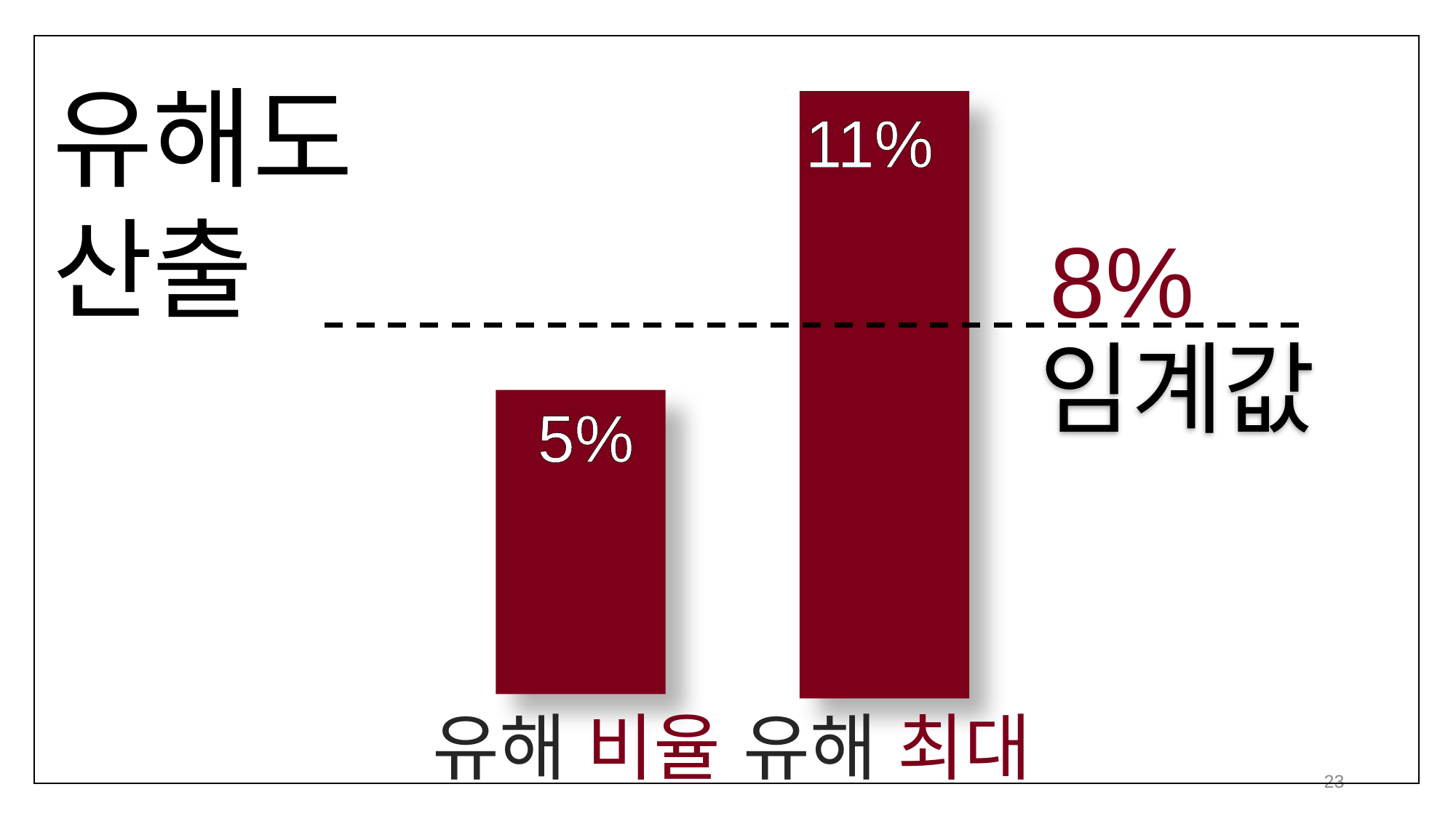

유해도
산출

11%
8%
임계값

5%
유해 비율
유해 최대
23